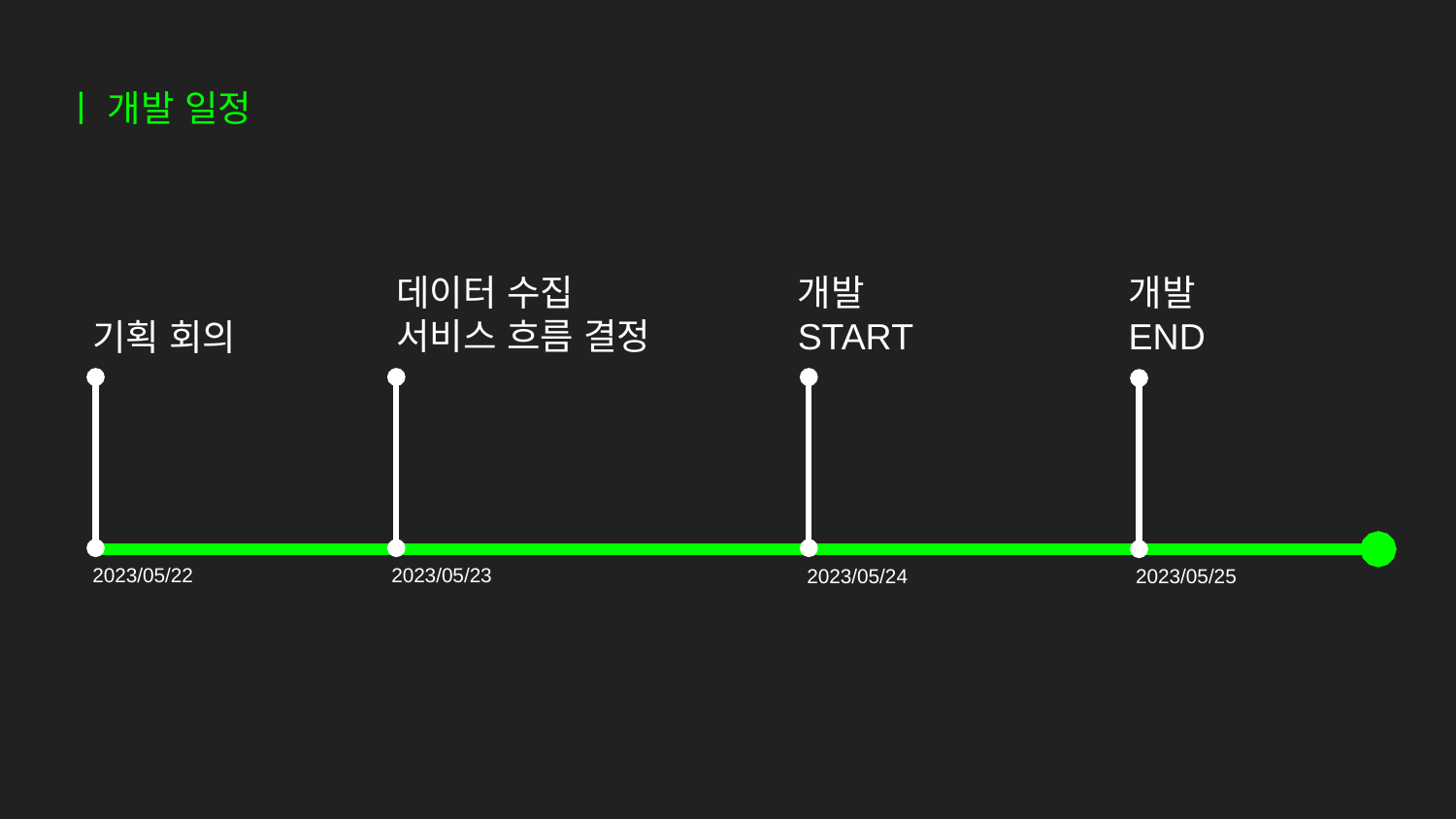

ㅣ 개발 일정
데이터 수집
서비스 흐름 결정
개발
START
개발
END
기획 회의
2023/05/22
2023/05/23
2023/05/24
2023/05/25